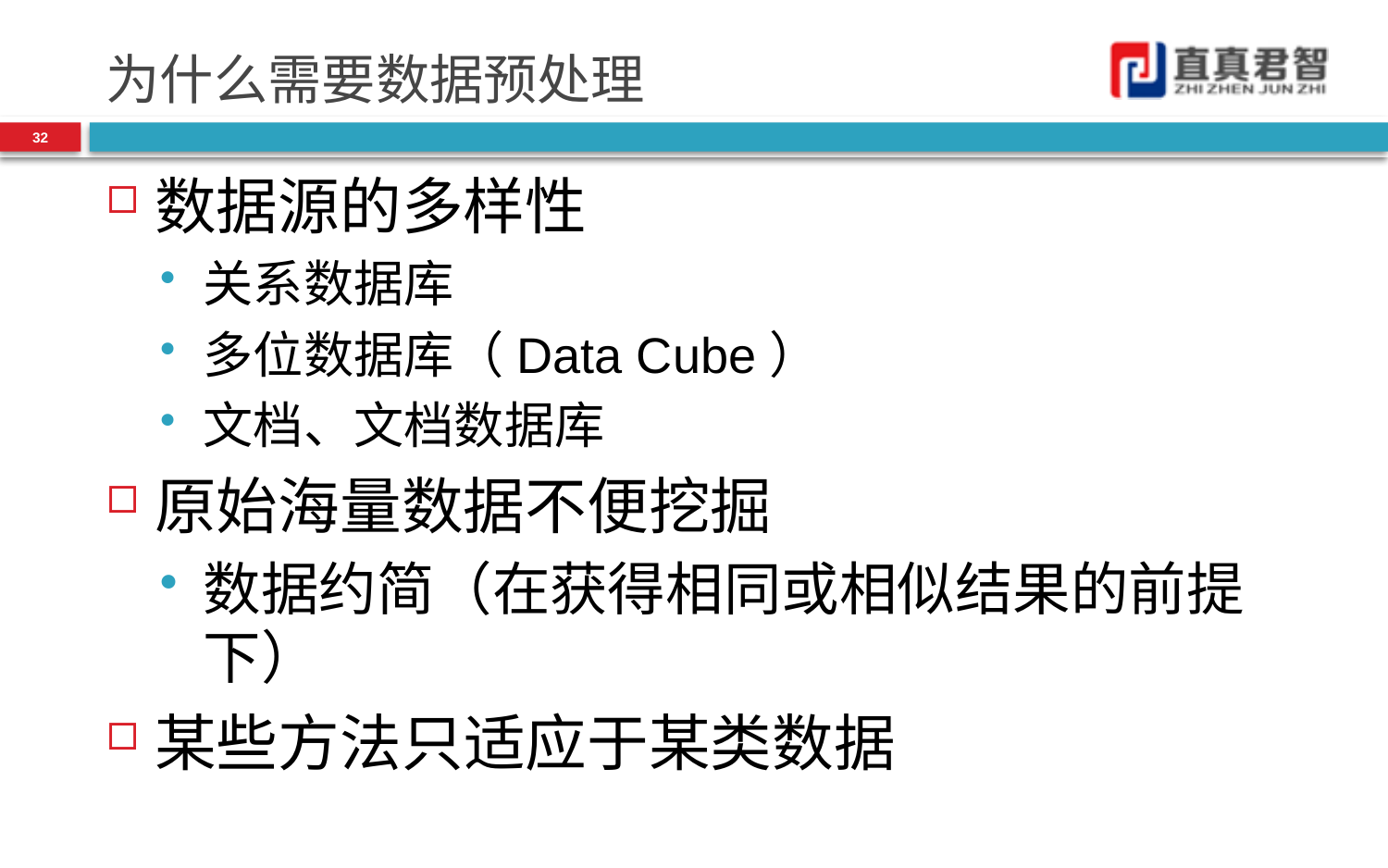

# 为什么需要数据预处理
32
数据源的多样性
关系数据库
多位数据库（Data Cube）
文档、文档数据库
原始海量数据不便挖掘
数据约简（在获得相同或相似结果的前提下）
某些方法只适应于某类数据